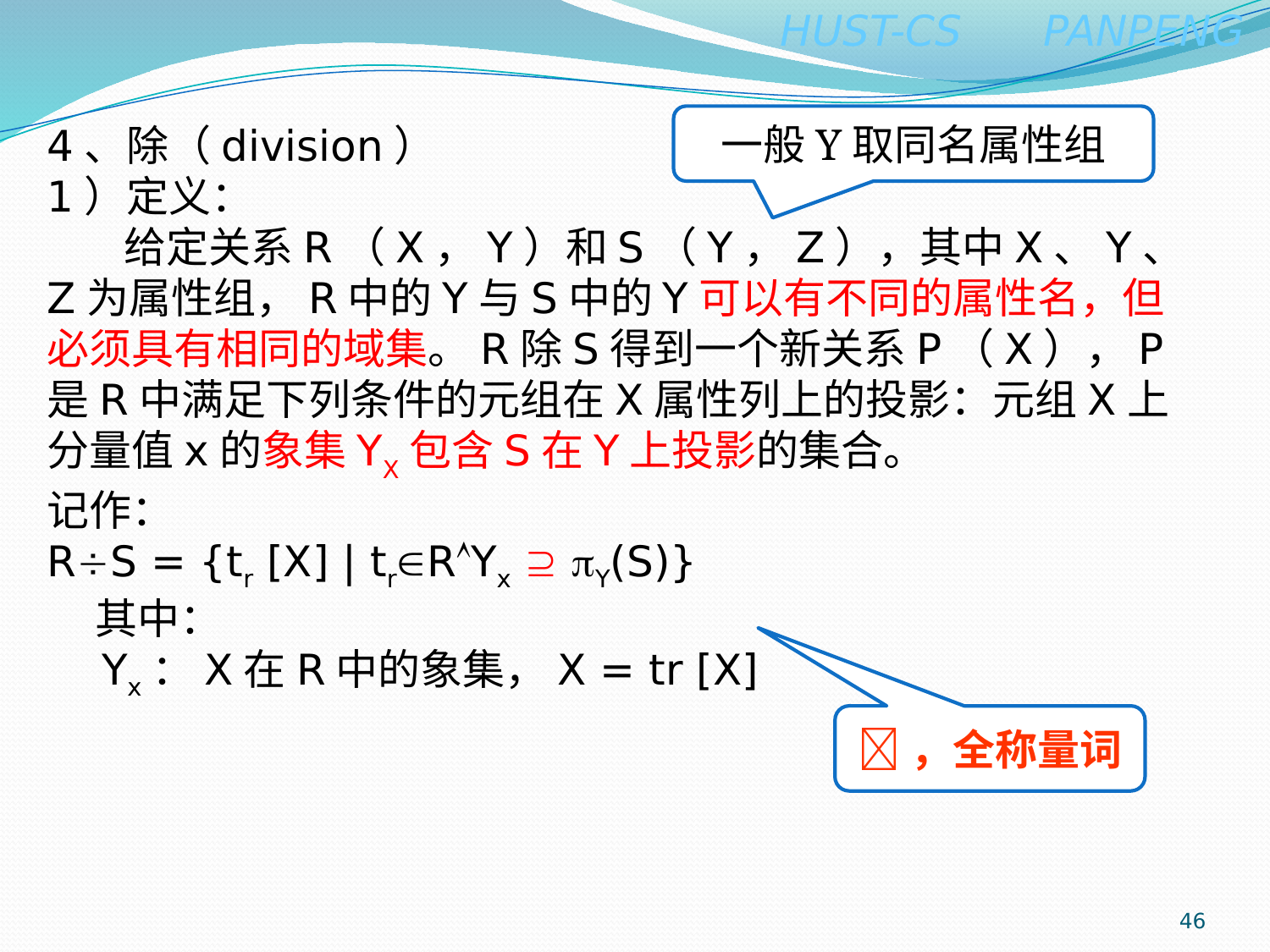

一般Y取同名属性组
4、除（division）
1）定义：
       给定关系R（X，Y）和S（Y，Z），其中X、Y、Z为属性组，R中的Y与S中的Y可以有不同的属性名，但必须具有相同的域集。R除S得到一个新关系P（X），P是R中满足下列条件的元组在X属性列上的投影：元组X上分量值x的象集YX包含S在Y上投影的集合。
记作：
R÷S = {tr [X] | tr∈R∧Yx ⊇ πY(S)}
    其中：
    Yx：X在R中的象集，X = tr [X]

∀，全称量词
46